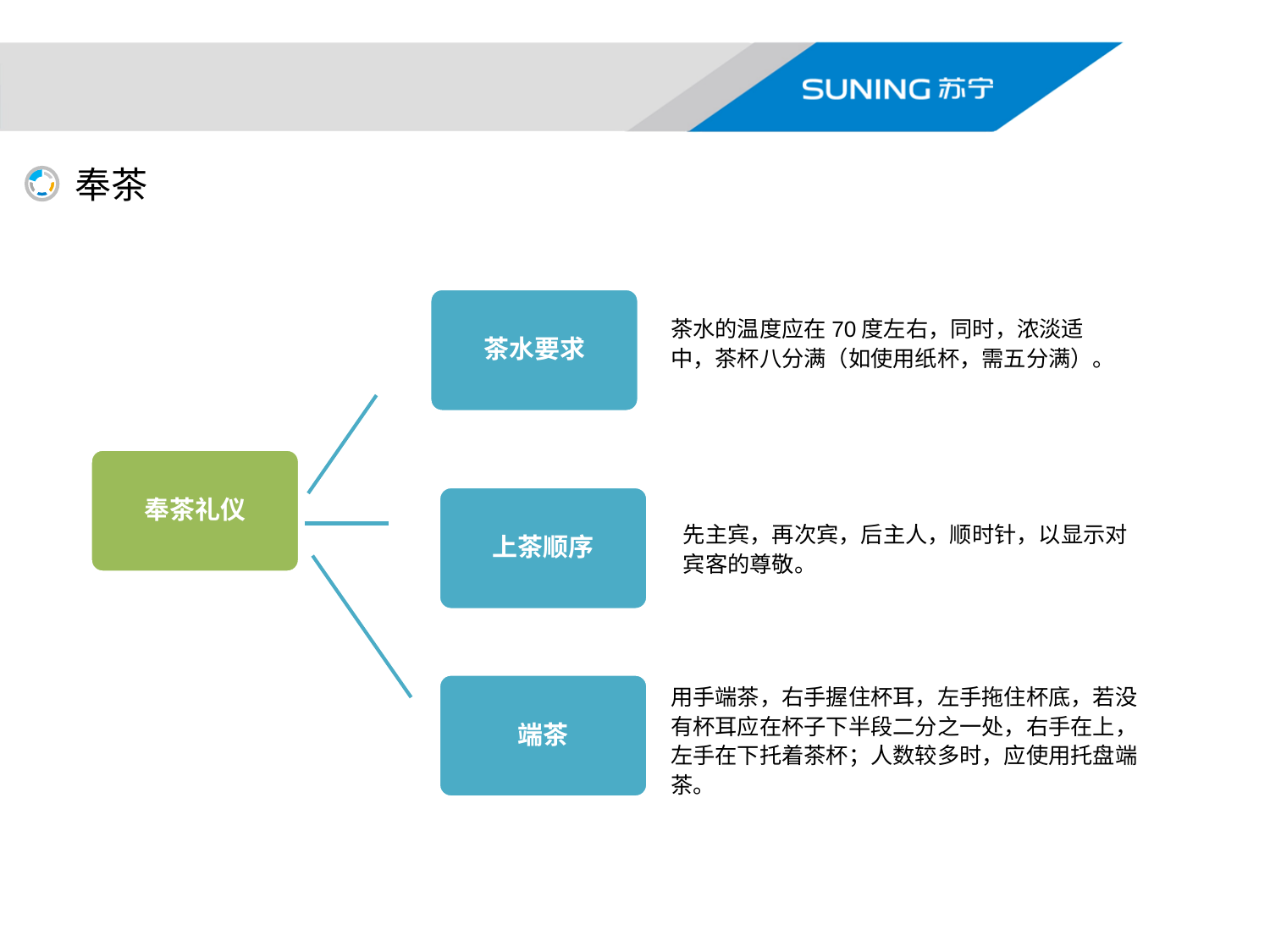

奉茶

### Chart

| Category | 列1 |
|---|---|
| 第一季度 | 5.0 |
| 第二季度 | 5.0 |
| 第三季度 | 5.0 |
| 第四季度 | 5.0 |
| 第五基地 | 5.0 |
茶水的温度应在70度左右，同时，浓淡适中，茶杯八分满（如使用纸杯，需五分满）。

茶水要求

奉茶礼仪

上茶顺序
先主宾，再次宾，后主人，顺时针，以显示对宾客的尊敬。

用手端茶，右手握住杯耳，左手拖住杯底，若没有杯耳应在杯子下半段二分之一处，右手在上，左手在下托着茶杯；人数较多时，应使用托盘端茶。

端茶